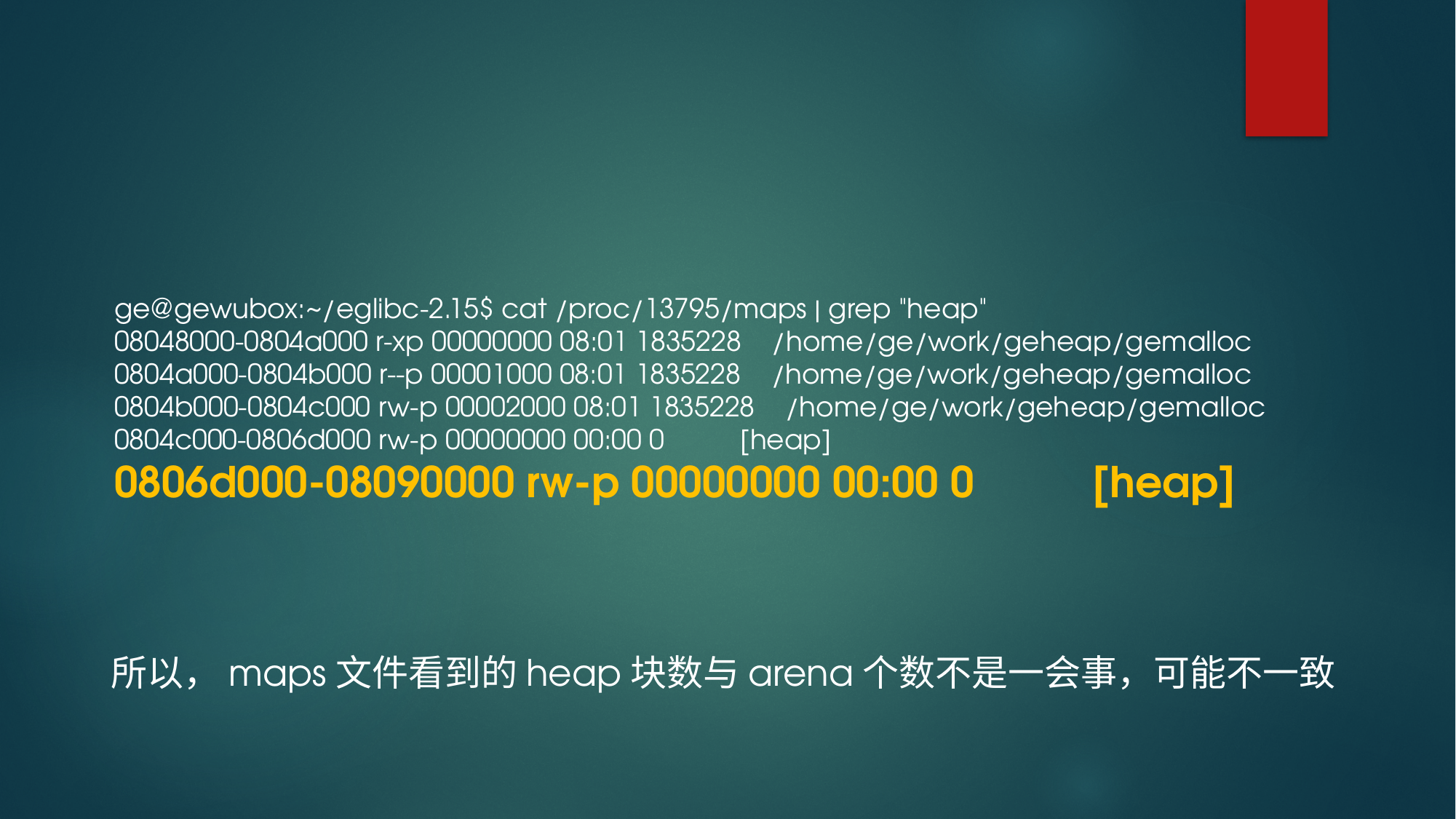

ge@gewubox:~/eglibc-2.15$ cat /proc/13795/maps | grep "heap"
08048000-0804a000 r-xp 00000000 08:01 1835228    /home/ge/work/geheap/gemalloc
0804a000-0804b000 r--p 00001000 08:01 1835228    /home/ge/work/geheap/gemalloc
0804b000-0804c000 rw-p 00002000 08:01 1835228    /home/ge/work/geheap/gemalloc
0804c000-0806d000 rw-p 00000000 00:00 0          [heap]
0806d000-08090000 rw-p 00000000 00:00 0          [heap]
所以，maps文件看到的heap块数与arena个数不是一会事，可能不一致